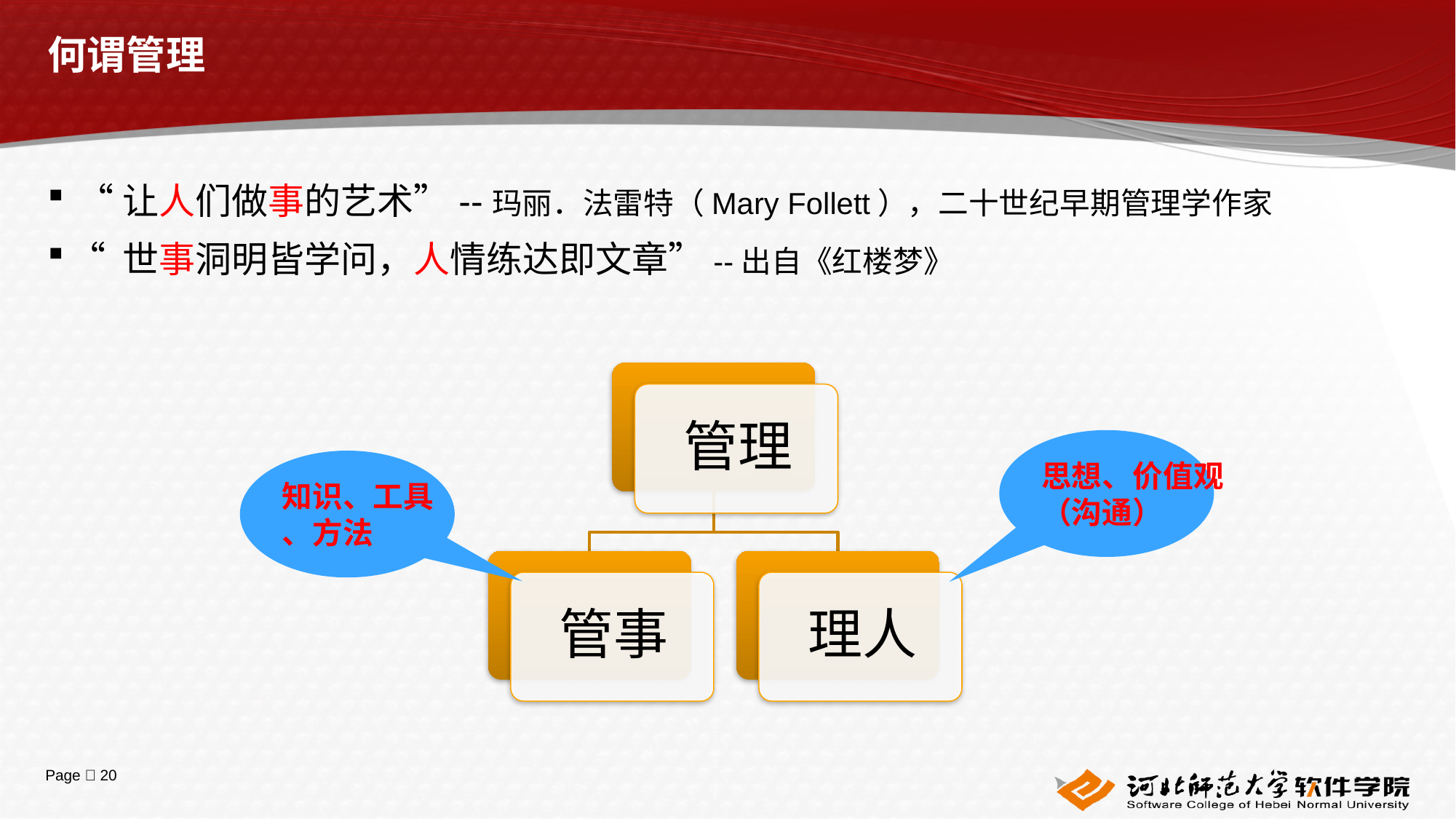

# 何谓管理
 “让人们做事的艺术”--玛丽．法雷特（Mary Follett），二十世纪早期管理学作家
“ 世事洞明皆学问，人情练达即文章”--出自《红楼梦》
管理
管事
理人
思想、价值观
（沟通）
知识、工具
、方法